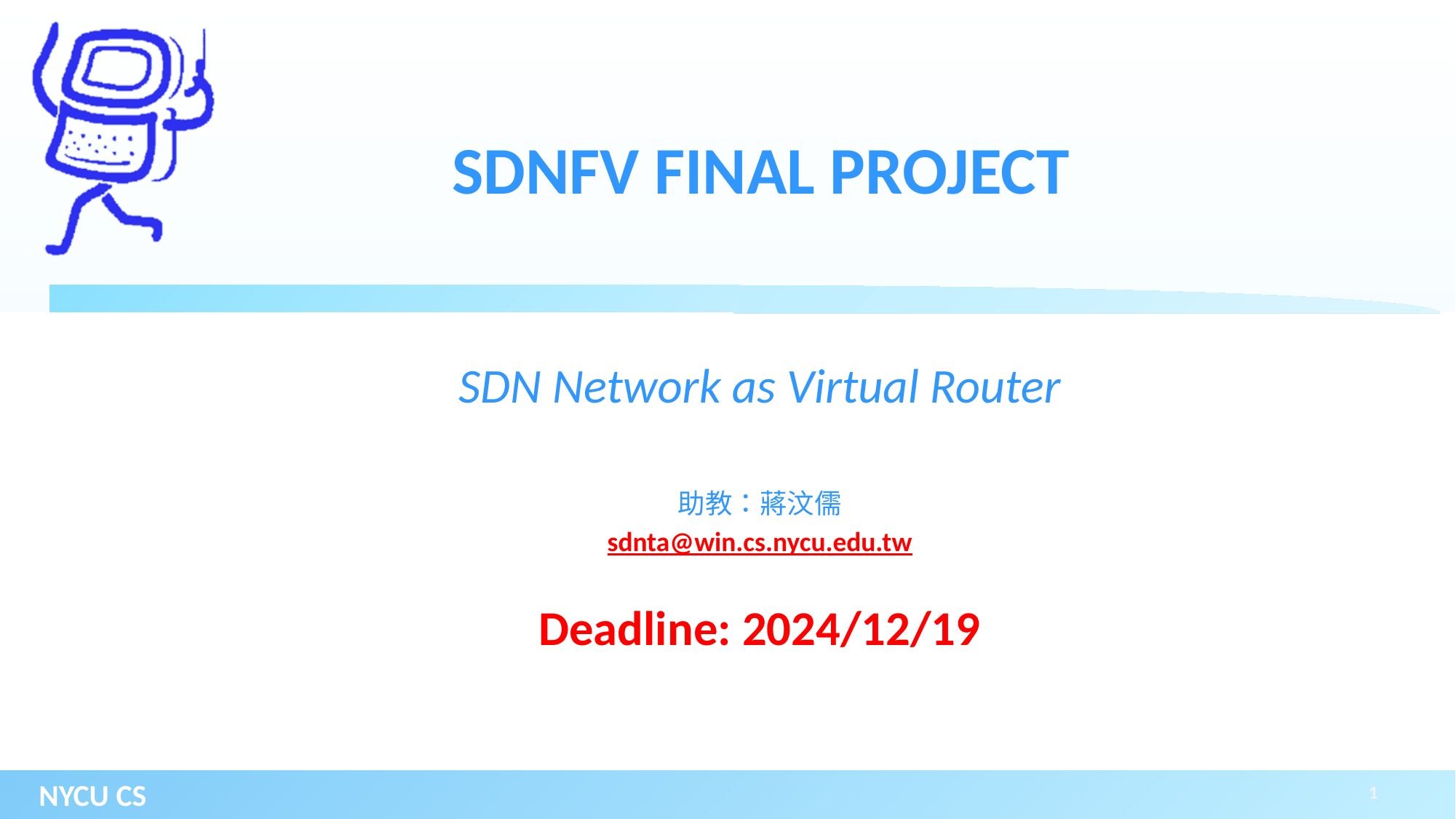

# SDNFV FINAL PROJECT
SDN Network as Virtual Router

助教：蔣汶儒
sdnta@win.cs.nycu.edu.tw

Deadline: 2024/12/19